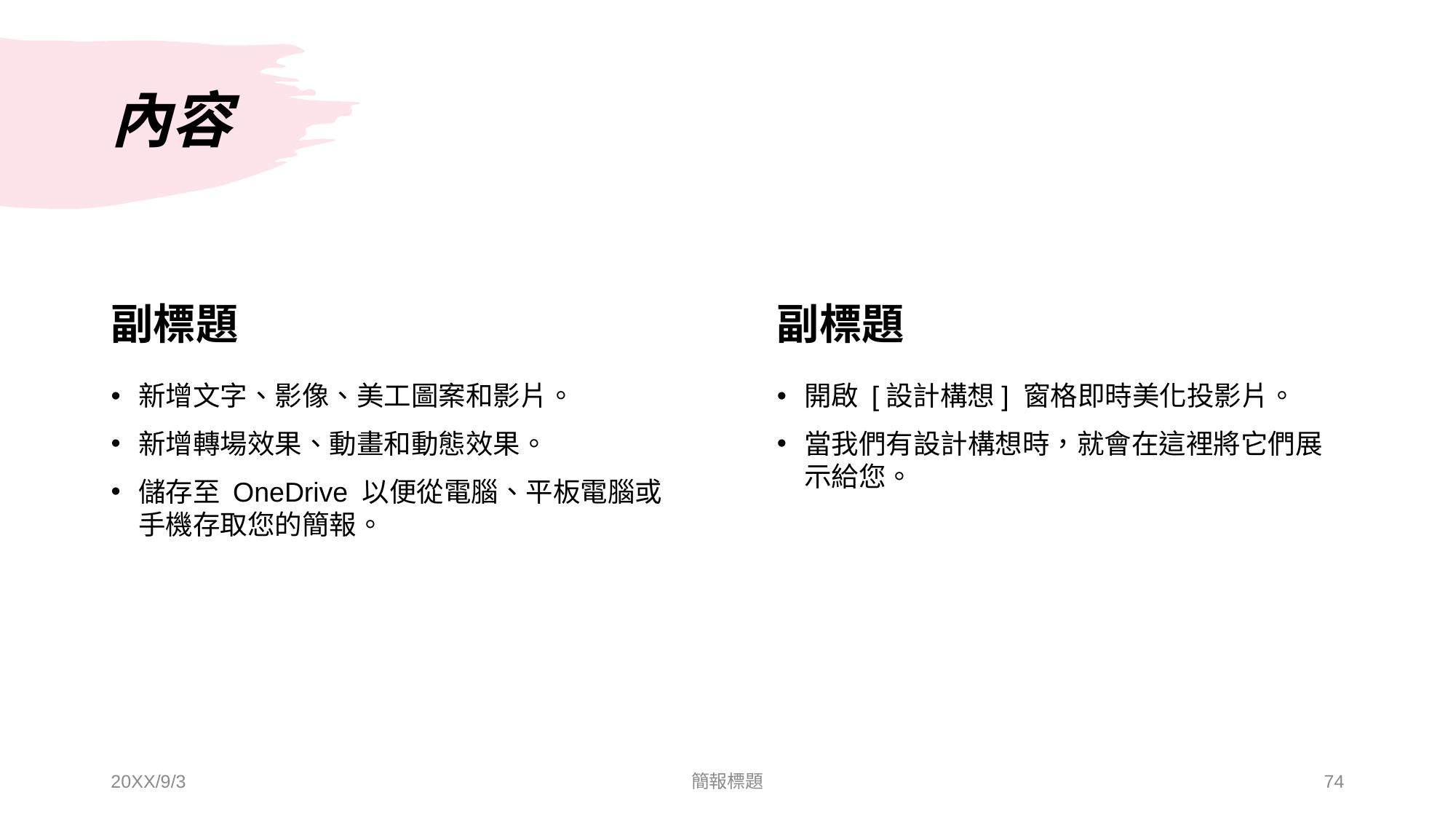

# 內容
副標題
副標題
新增文字、影像、美工圖案和影片。
新增轉場效果、動畫和動態效果。
儲存至 OneDrive 以便從電腦、平板電腦或手機存取您的簡報。
開啟 [設計構想] 窗格即時美化投影片。
當我們有設計構想時，就會在這裡將它們展示給您。
20XX/9/3
簡報標題
74